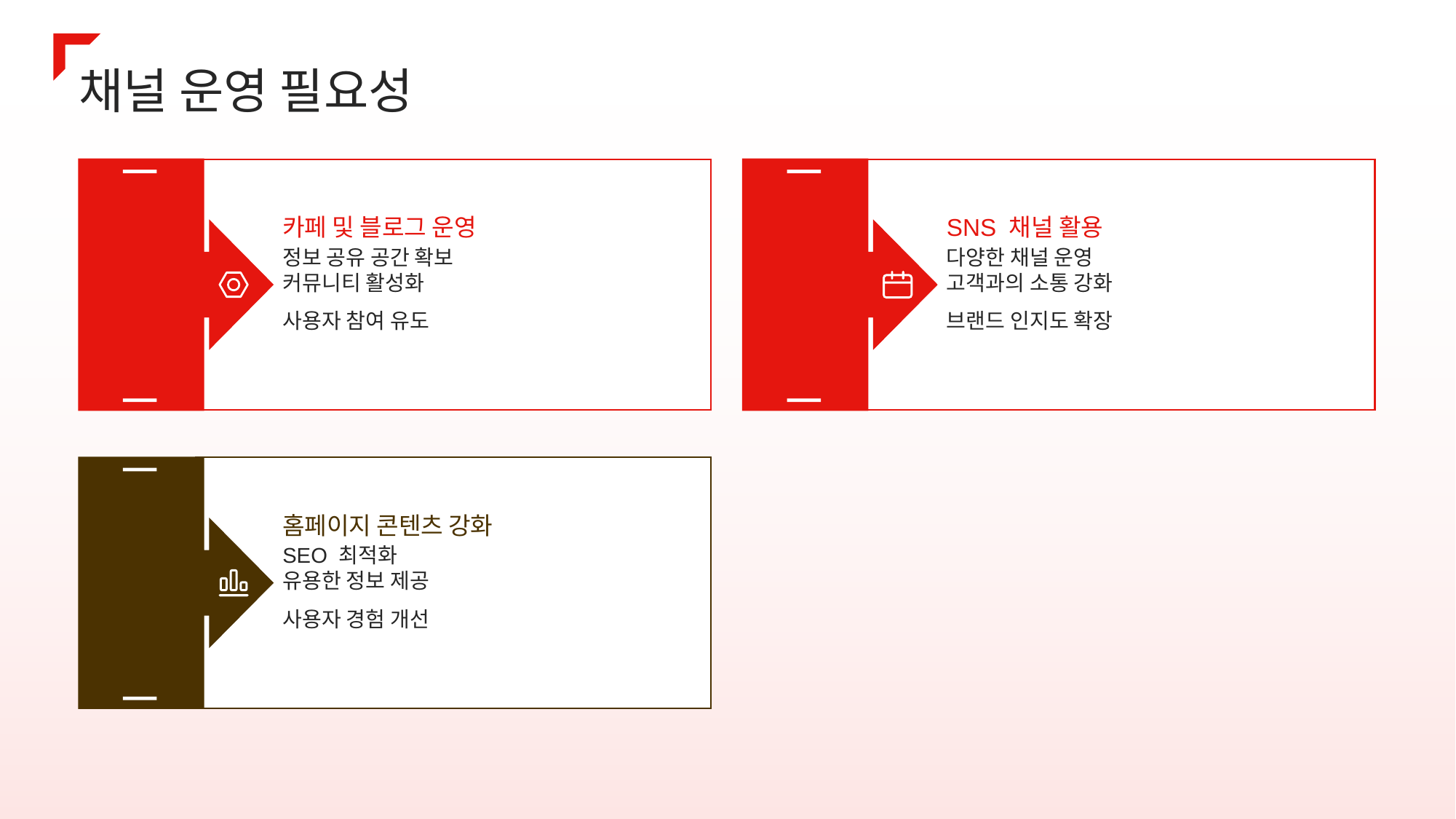

채널 운영 필요성

카페 및 블로그 운영
SNS 채널 활용
정보 공유 공간 확보
커뮤니티 활성화
사용자 참여 유도
다양한 채널 운영
고객과의 소통 강화
브랜드 인지도 확장
01
02

홈페이지 콘텐츠 강화
SEO 최적화
유용한 정보 제공
사용자 경험 개선
03